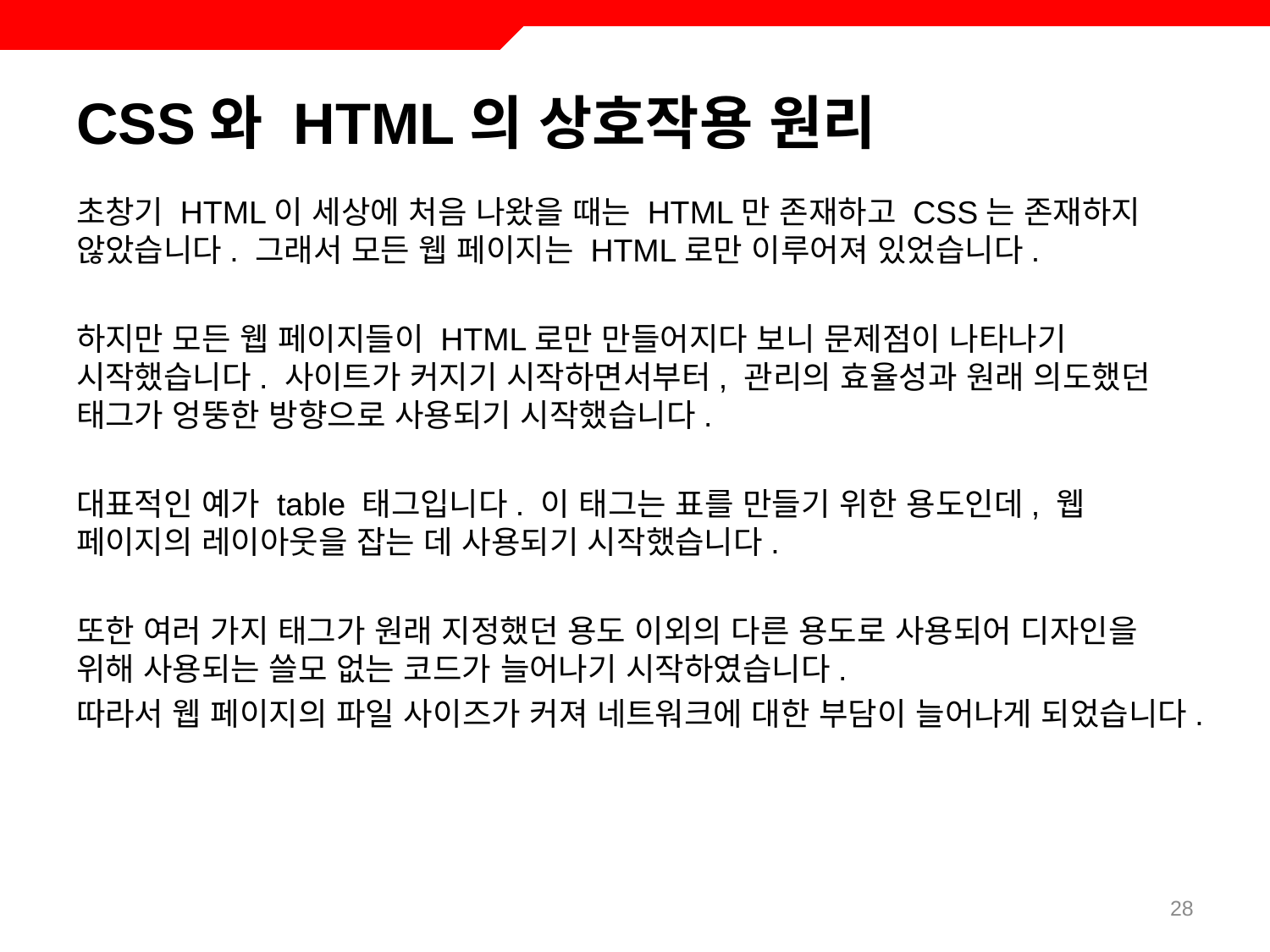

# CSS와 HTML의 상호작용 원리
초창기 HTML이 세상에 처음 나왔을 때는 HTML만 존재하고 CSS는 존재하지 않았습니다. 그래서 모든 웹 페이지는 HTML로만 이루어져 있었습니다.

하지만 모든 웹 페이지들이 HTML로만 만들어지다 보니 문제점이 나타나기 시작했습니다. 사이트가 커지기 시작하면서부터, 관리의 효율성과 원래 의도했던 태그가 엉뚱한 방향으로 사용되기 시작했습니다.

대표적인 예가 table 태그입니다. 이 태그는 표를 만들기 위한 용도인데, 웹 페이지의 레이아웃을 잡는 데 사용되기 시작했습니다.

또한 여러 가지 태그가 원래 지정했던 용도 이외의 다른 용도로 사용되어 디자인을 위해 사용되는 쓸모 없는 코드가 늘어나기 시작하였습니다.
따라서 웹 페이지의 파일 사이즈가 커져 네트워크에 대한 부담이 늘어나게 되었습니다.
28